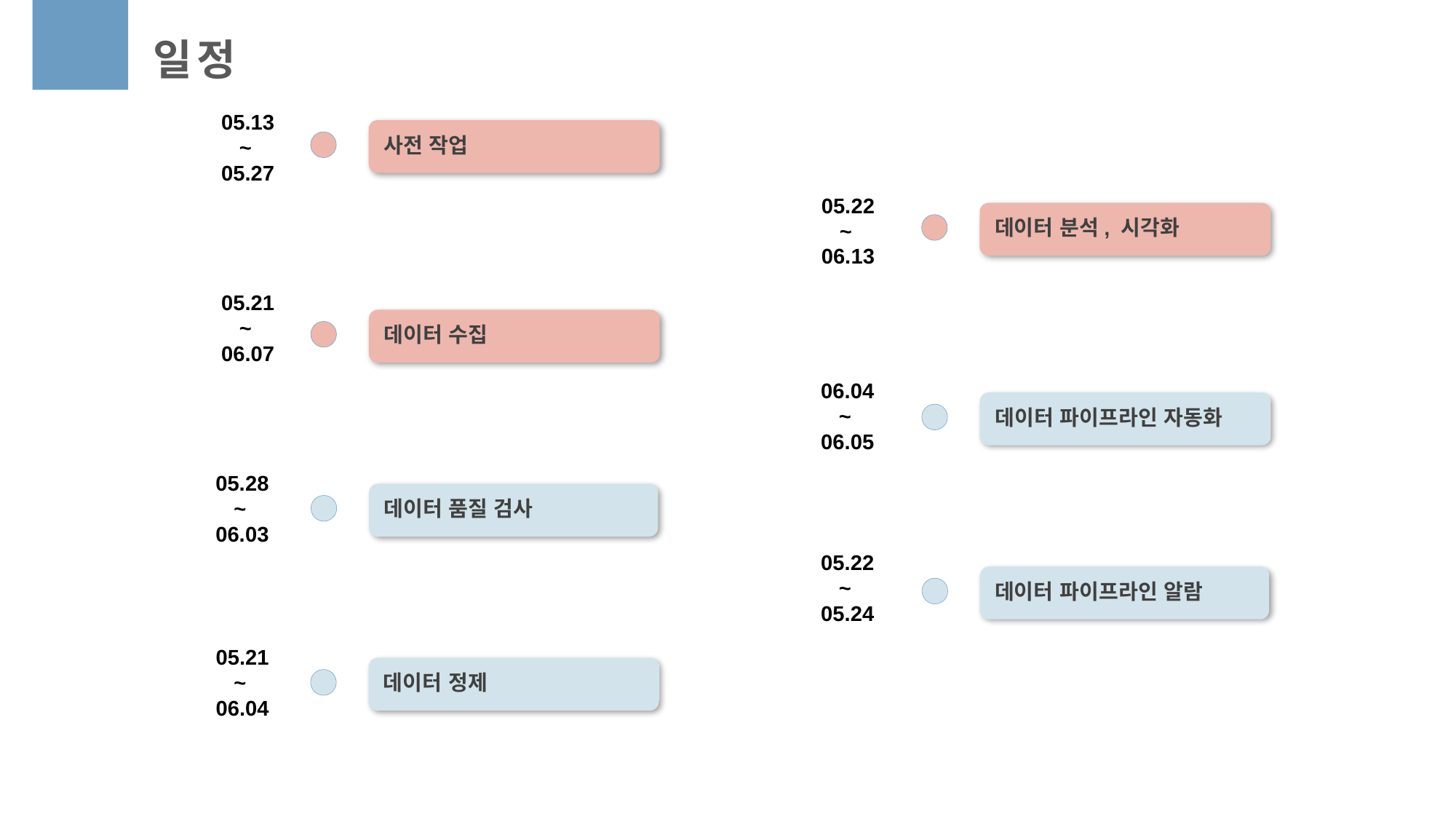

일정
05.13
   ~
05.27

사전 작업

05.22
   ~
06.13

데이터 분석, 시각화

05.21
   ~
06.07

데이터 수집

06.04
   ~
06.05

데이터 파이프라인 자동화

05.28
   ~
06.03

데이터 품질 검사

05.22
   ~
05.24

데이터 파이프라인 알람

05.21
   ~
06.04

데이터 정제